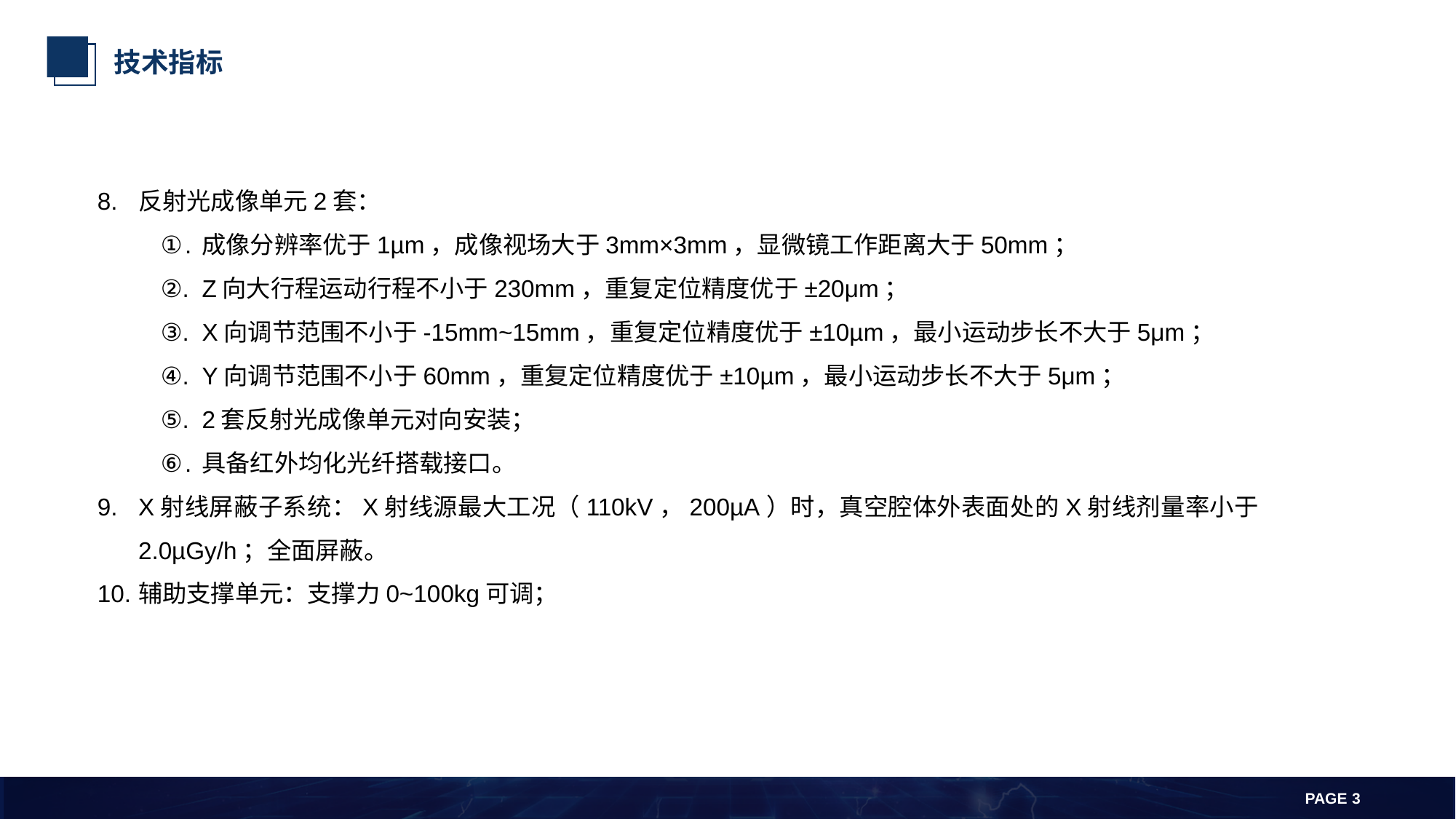

技术指标

反射光成像单元2套：
成像分辨率优于1µm，成像视场大于3mm×3mm，显微镜工作距离大于50mm；
Z向大行程运动行程不小于230mm，重复定位精度优于±20μm；
X向调节范围不小于-15mm~15mm，重复定位精度优于±10µm，最小运动步长不大于5μm；
Y向调节范围不小于60mm，重复定位精度优于±10µm，最小运动步长不大于5μm；
2套反射光成像单元对向安装；
具备红外均化光纤搭载接口。
X射线屏蔽子系统：X射线源最大工况（110kV，200µA）时，真空腔体外表面处的X射线剂量率小于2.0µGy/h；全面屏蔽。
辅助支撑单元：支撑力0~100kg可调；